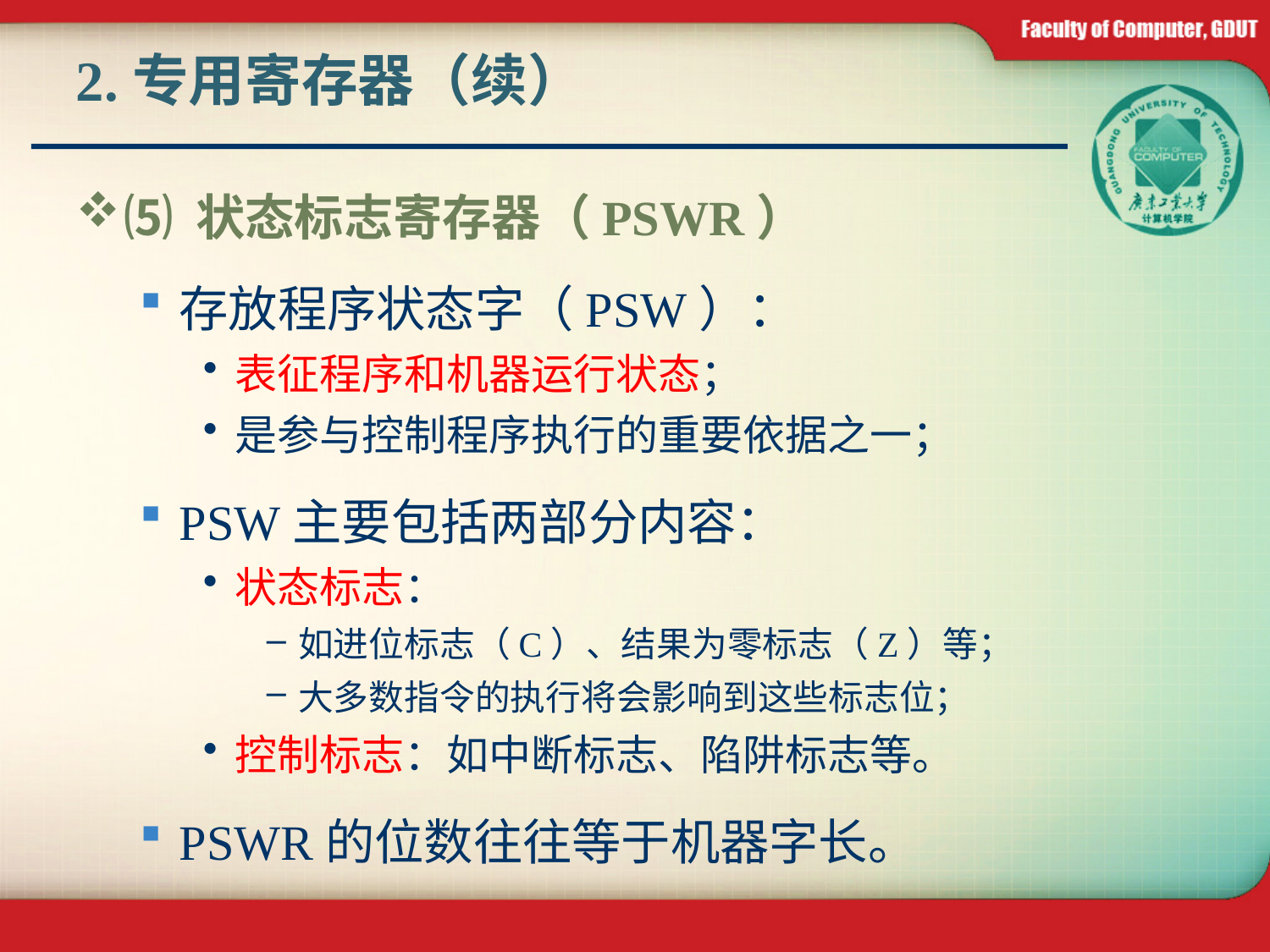

# 2.专用寄存器（续）
⑸ 状态标志寄存器（PSWR）
存放程序状态字（PSW）：
表征程序和机器运行状态；
是参与控制程序执行的重要依据之一；
PSW主要包括两部分内容：
状态标志：
如进位标志（C）、结果为零标志（Z）等；
大多数指令的执行将会影响到这些标志位；
控制标志：如中断标志、陷阱标志等。
PSWR的位数往往等于机器字长。